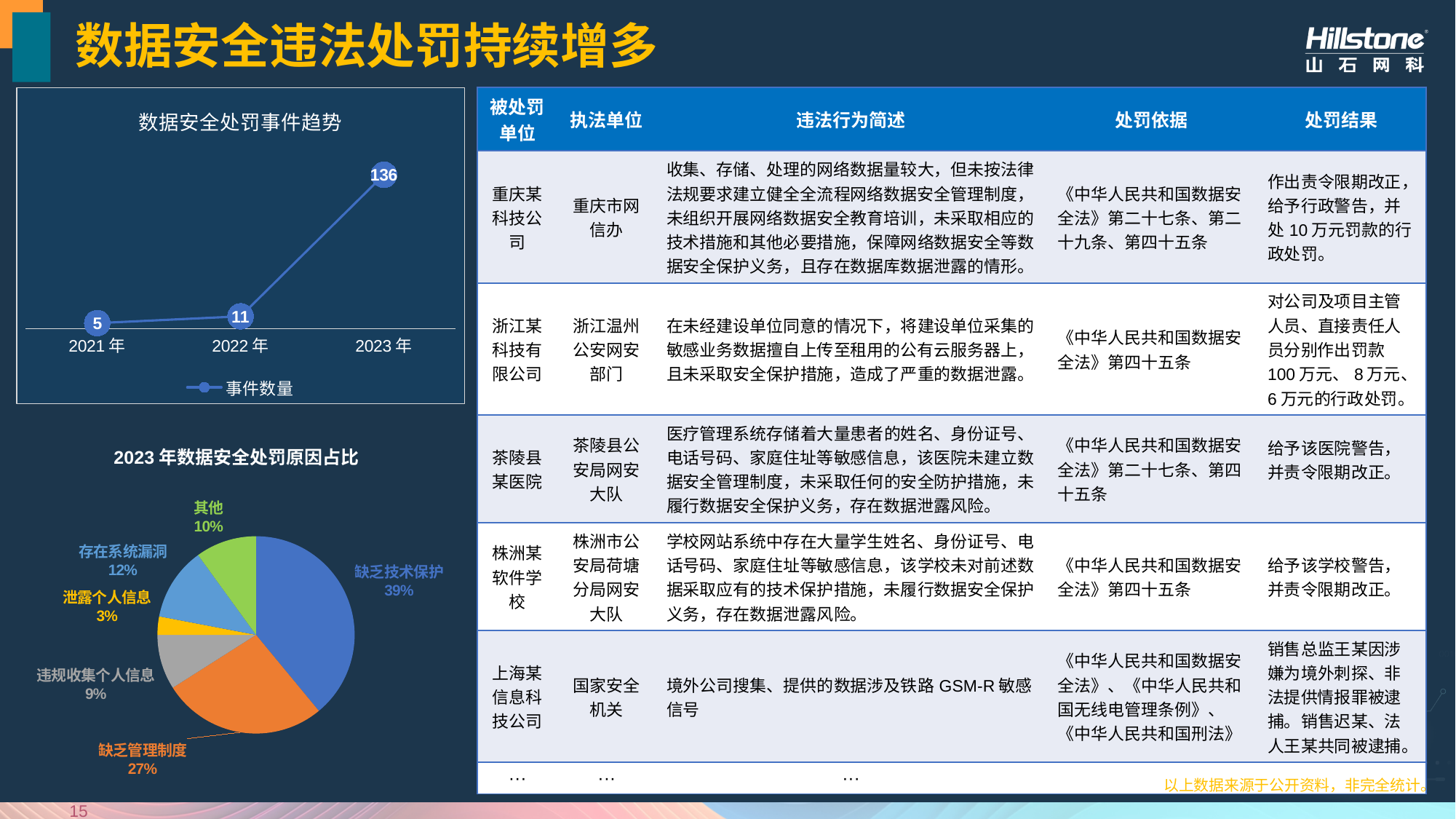

# 数据安全违法处罚持续增多

### Chart: 数据安全处罚事件趋势

| Category | 事件数量 |
|---|---|
| 2021年 | 5.0 |
| 2022年 | 11.0 |
| 2023年 | 136.0 |
| 被处罚单位 | 执法单位 | 违法行为简述 | 处罚依据 | 处罚结果 |
| --- | --- | --- | --- | --- |
| 重庆某科技公司 | 重庆市网信办 | 收集、存储、处理的网络数据量较大，但未按法律法规要求建立健全全流程网络数据安全管理制度，未组织开展网络数据安全教育培训，未采取相应的技术措施和其他必要措施，保障网络数据安全等数据安全保护义务，且存在数据库数据泄露的情形。 | 《中华人民共和国数据安全法》第二十七条、第二十九条、第四十五条 | 作出责令限期改正，给予行政警告，并处10万元罚款的行政处罚。 |
| 浙江某科技有限公司 | 浙江温州公安网安部门 | 在未经建设单位同意的情况下，将建设单位采集的敏感业务数据擅自上传至租用的公有云服务器上，且未采取安全保护措施，造成了严重的数据泄露。 | 《中华人民共和国数据安全法》第四十五条 | 对公司及项目主管人员、直接责任人员分别作出罚款100万元、8万元、6万元的行政处罚。 |
| 茶陵县某医院 | 茶陵县公安局网安大队 | 医疗管理系统存储着大量患者的姓名、身份证号、电话号码、家庭住址等敏感信息，该医院未建立数据安全管理制度，未采取任何的安全防护措施，未履行数据安全保护义务，存在数据泄露风险。 | 《中华人民共和国数据安全法》第二十七条、第四十五条 | 给予该医院警告，并责令限期改正。 |
| 株洲某软件学校 | 株洲市公安局荷塘分局网安大队 | 学校网站系统中存在大量学生姓名、身份证号、电话号码、家庭住址等敏感信息，该学校未对前述数据采取应有的技术保护措施，未履行数据安全保护义务，存在数据泄露风险。 | 《中华人民共和国数据安全法》第四十五条 | 给予该学校警告，并责令限期改正。 |
| 上海某信息科技公司 | 国家安全机关 | 境外公司搜集、提供的数据涉及铁路GSM-R敏感信号 | 《中华人民共和国数据安全法》、《中华人民共和国无线电管理条例》、《中华人民共和国刑法》 | 销售总监王某因涉嫌为境外刺探、非法提供情报罪被逮捕。销售迟某、法人王某共同被逮捕。 |
| ··· | ··· | ··· |  |  |

### Chart: 2023年数据安全处罚原因占比

| Category | 处罚原因 |
|---|---|
| 缺乏技术保护 | 39.0 |
| 缺乏管理制度 | 27.0 |
| 违规收集个人信息 | 9.0 |
| 泄露个人信息 | 3.0 |
| 存在系统漏洞 | 12.0 |
| 其他 | 10.0 |
以上数据来源于公开资料，非完全统计。